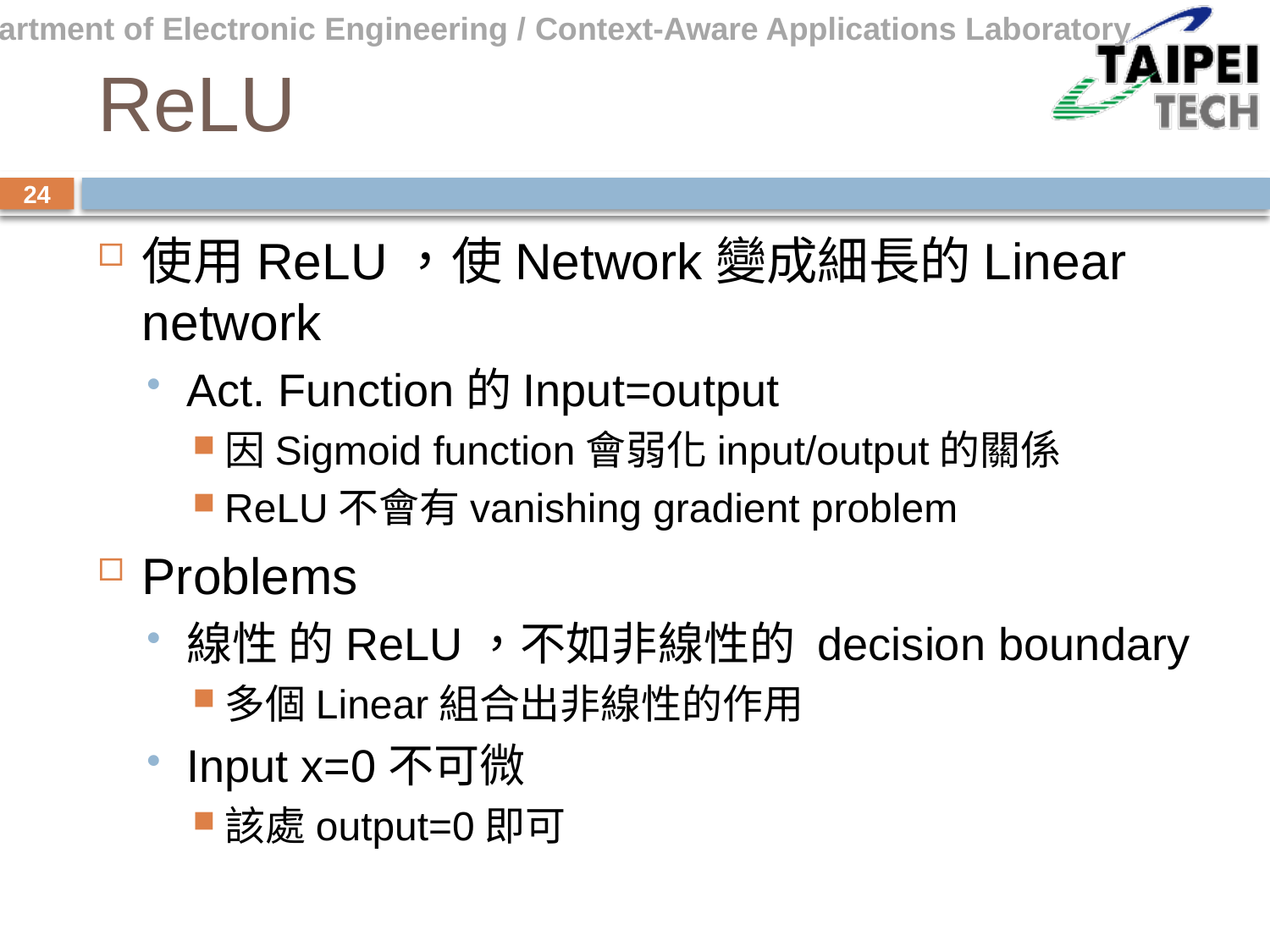

# ReLU
24
使用ReLU，使Network變成細長的Linear network
Act. Function的Input=output
因Sigmoid function會弱化input/output的關係
ReLU不會有vanishing gradient problem
Problems
線性 的ReLU，不如非線性的 decision boundary
多個Linear組合出非線性的作用
Input x=0不可微
該處output=0即可